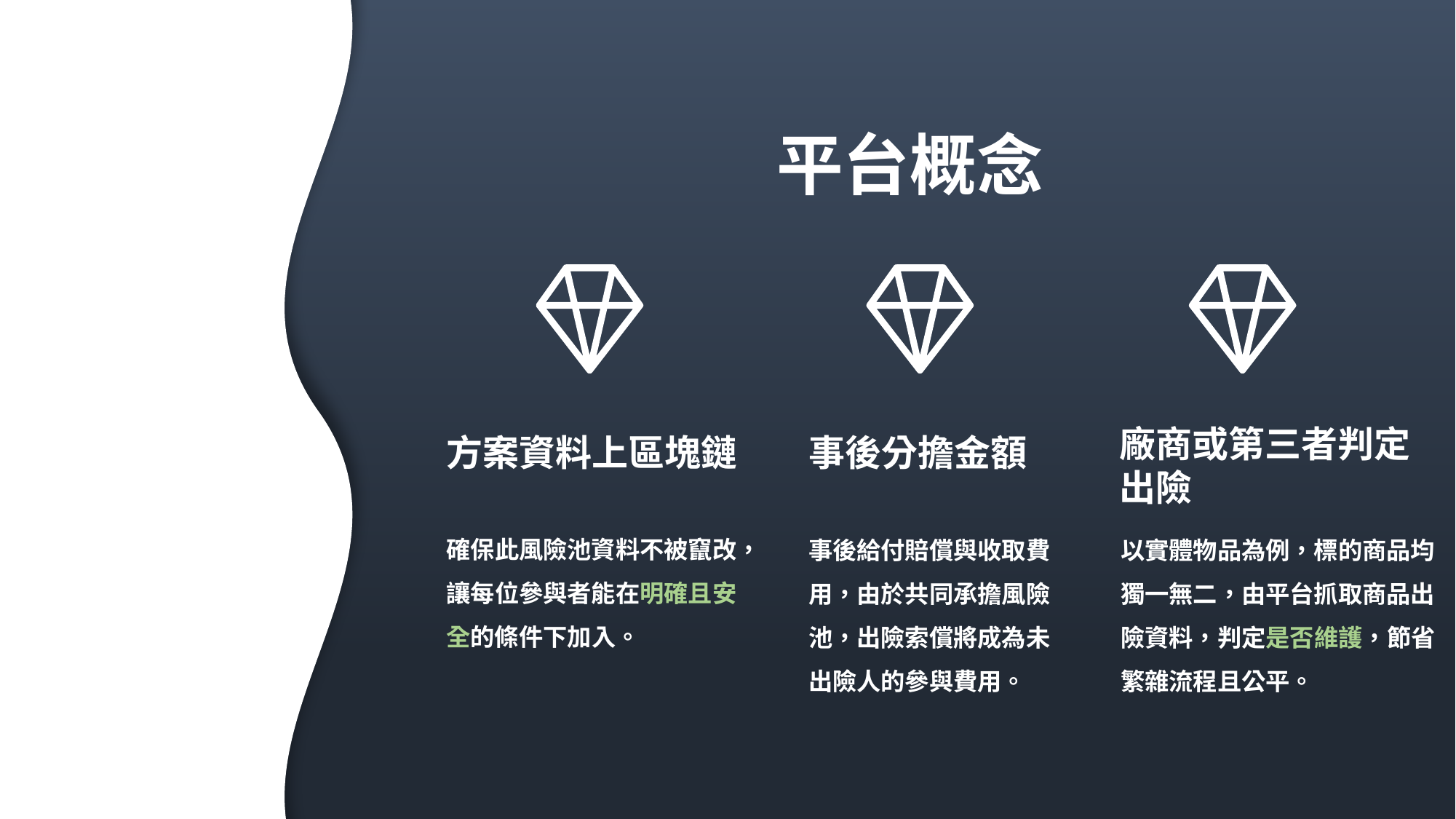

平台概念

廠商或第三者判定出險
方案資料上區塊鏈
事後分擔金額
確保此風險池資料不被竄改，讓每位參與者能在明確且安全的條件下加入。
事後給付賠償與收取費用，由於共同承擔風險池，出險索償將成為未出險人的參與費用。
以實體物品為例，標的商品均獨一無二，由平台抓取商品出險資料，判定是否維護，節省繁雜流程且公平。